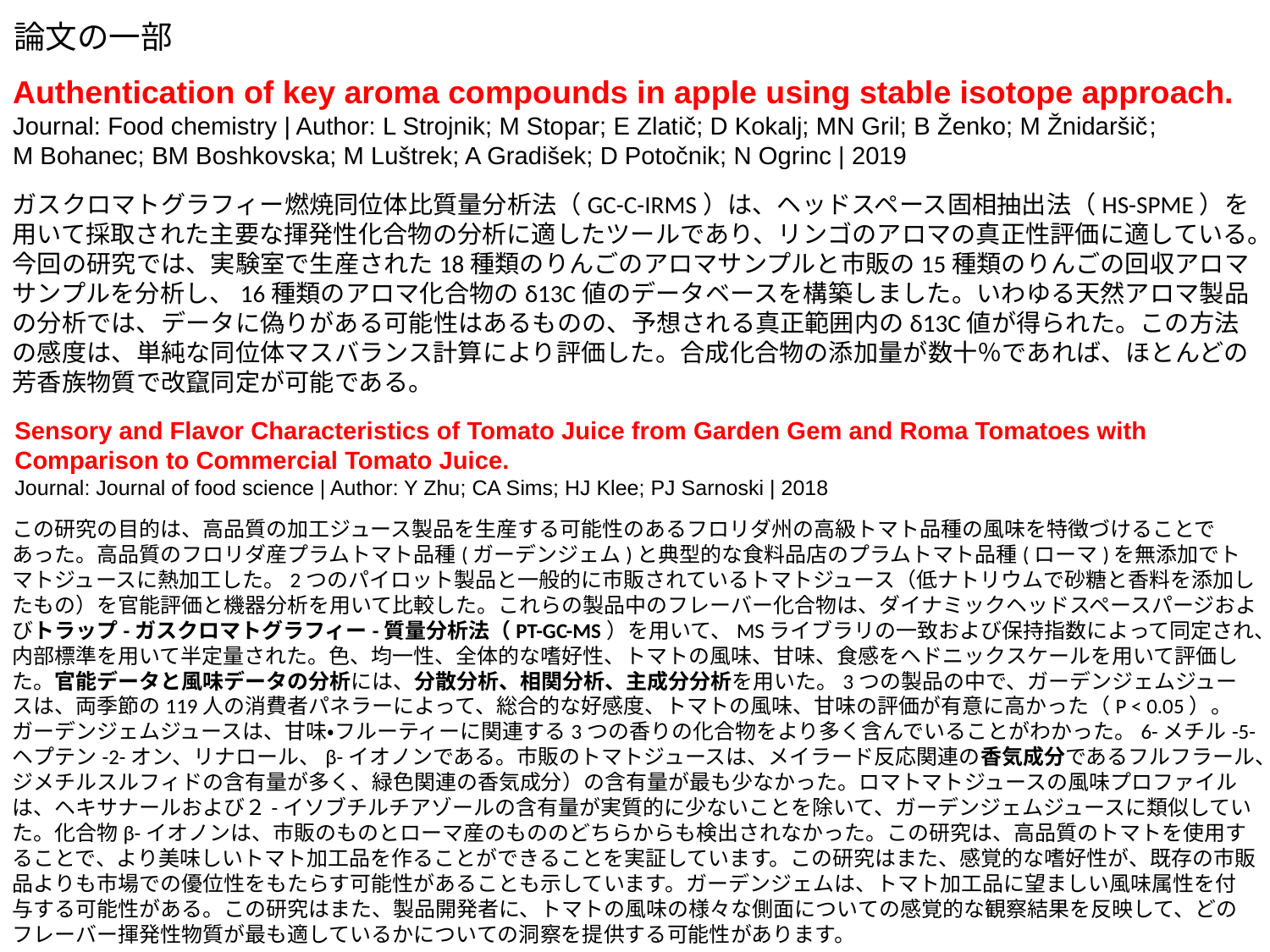

論文の一部
Authentication of key aroma compounds in apple using stable isotope approach.
Journal: Food chemistry | Author: L Strojnik; M Stopar; E Zlatič; D Kokalj; MN Gril; B Ženko; M Žnidaršič;
M Bohanec; BM Boshkovska; M Luštrek; A Gradišek; D Potočnik; N Ogrinc | 2019
ガスクロマトグラフィー燃焼同位体比質量分析法（GC-C-IRMS）は、ヘッドスペース固相抽出法（HS-SPME）を用いて採取された主要な揮発性化合物の分析に適したツールであり、リンゴのアロマの真正性評価に適している。今回の研究では、実験室で生産された18種類のりんごのアロマサンプルと市販の15種類のりんごの回収アロマサンプルを分析し、16種類のアロマ化合物のδ13C値のデータベースを構築しました。いわゆる天然アロマ製品の分析では、データに偽りがある可能性はあるものの、予想される真正範囲内のδ13C値が得られた。この方法の感度は、単純な同位体マスバランス計算により評価した。合成化合物の添加量が数十％であれば、ほとんどの芳香族物質で改竄同定が可能である。
Sensory and Flavor Characteristics of Tomato Juice from Garden Gem and Roma Tomatoes with
Comparison to Commercial Tomato Juice.
Journal: Journal of food science | Author: Y Zhu; CA Sims; HJ Klee; PJ Sarnoski | 2018
この研究の目的は、高品質の加工ジュース製品を生産する可能性のあるフロリダ州の高級トマト品種の風味を特徴づけることであった。高品質のフロリダ産プラムトマト品種(ガーデンジェム)と典型的な食料品店のプラムトマト品種(ローマ)を無添加でトマトジュースに熱加工した。2つのパイロット製品と一般的に市販されているトマトジュース（低ナトリウムで砂糖と香料を添加したもの）を官能評価と機器分析を用いて比較した。これらの製品中のフレーバー化合物は、ダイナミックヘッドスペースパージおよびトラップ-ガスクロマトグラフィー-質量分析法（PT-GC-MS）を用いて、MSライブラリの一致および保持指数によって同定され、内部標準を用いて半定量された。色、均一性、全体的な嗜好性、トマトの風味、甘味、食感をヘドニックスケールを用いて評価した。官能データと風味データの分析には、分散分析、相関分析、主成分分析を用いた。3つの製品の中で、ガーデンジェムジュースは、両季節の119人の消費者パネラーによって、総合的な好感度、トマトの風味、甘味の評価が有意に高かった（P < 0.05）。ガーデンジェムジュースは、甘味・フルーティーに関連する3つの香りの化合物をより多く含んでいることがわかった。6-メチル-5-ヘプテン-2-オン、リナロール、β-イオノンである。市販のトマトジュースは、メイラード反応関連の香気成分であるフルフラール、ジメチルスルフィドの含有量が多く、緑色関連の香気成分）の含有量が最も少なかった。ロマトマトジュースの風味プロファイルは、ヘキサナールおよび２-イソブチルチアゾールの含有量が実質的に少ないことを除いて、ガーデンジェムジュースに類似していた。化合物β-イオノンは、市販のものとローマ産のもののどちらからも検出されなかった。この研究は、高品質のトマトを使用することで、より美味しいトマト加工品を作ることができることを実証しています。この研究はまた、感覚的な嗜好性が、既存の市販品よりも市場での優位性をもたらす可能性があることも示しています。ガーデンジェムは、トマト加工品に望ましい風味属性を付与する可能性がある。この研究はまた、製品開発者に、トマトの風味の様々な側面についての感覚的な観察結果を反映して、どのフレーバー揮発性物質が最も適しているかについての洞察を提供する可能性があります。